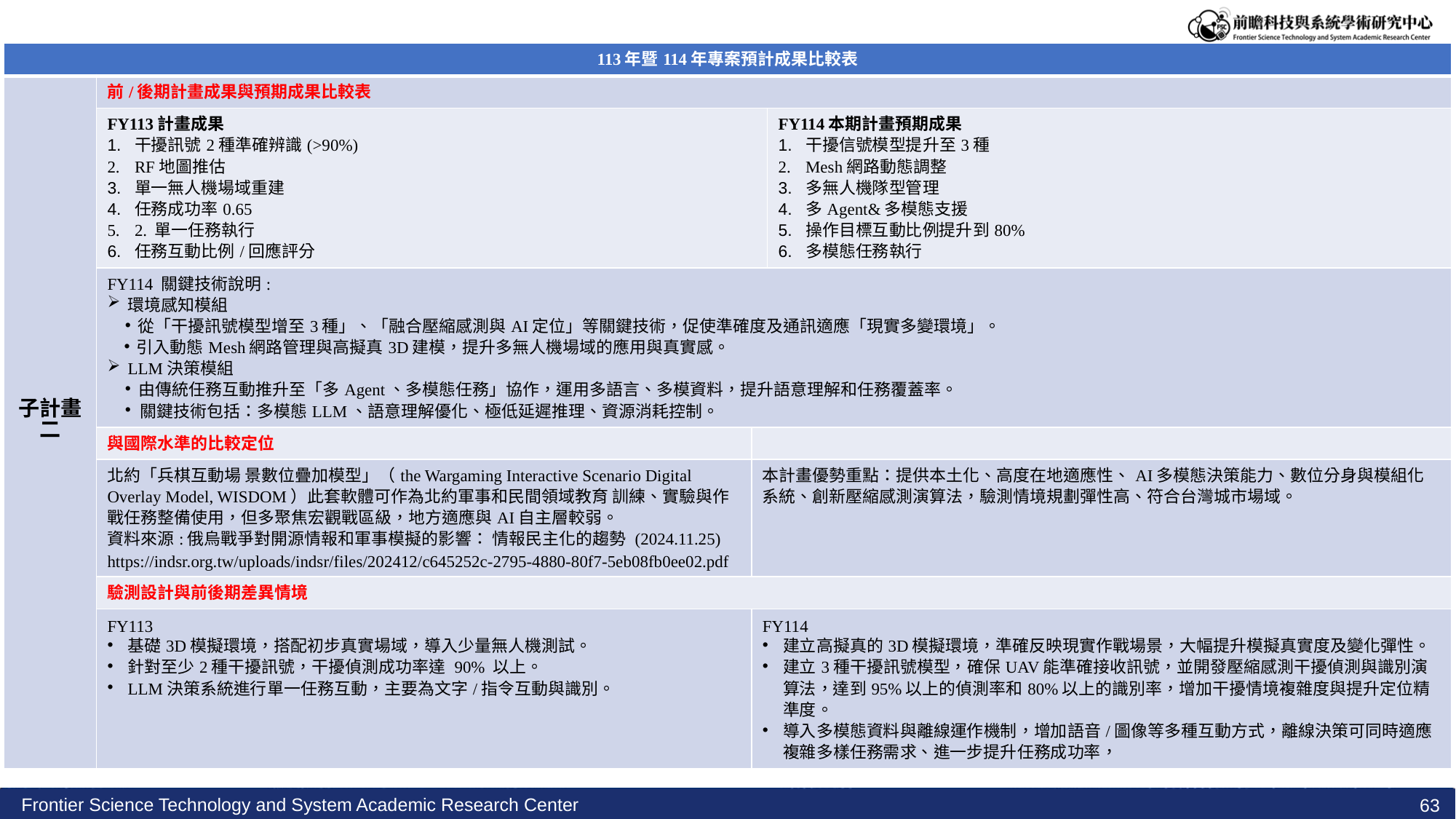

| 113年暨114年專案預計成果比較表 |  |  |  |
| --- | --- | --- | --- |
| 子計畫二 | 前/後期計畫成果與預期成果比較表 |  | FY114超視距專案 |
|  | FY113計畫成果 干擾訊號2種準確辨識(>90%) RF地圖推估 單一無人機場域重建 任務成功率0.65 2. 單一任務執行 任務互動比例/回應評分 |  | FY114本期計畫預期成果 干擾信號模型提升至3種 Mesh網路動態調整 多無人機隊型管理 多Agent&多模態支援 操作目標互動比例提升到80% 多模態任務執行 |
|  | FY114 關鍵技術說明: 環境感知模組 從「干擾訊號模型增至3種」、「融合壓縮感測與AI定位」等關鍵技術，促使準確度及通訊適應「現實多變環境」。 引入動態Mesh網路管理與高擬真3D建模，提升多無人機場域的應用與真實感。 LLM決策模組 由傳統任務互動推升至「多Agent、多模態任務」協作，運用多語言、多模資料，提升語意理解和任務覆蓋率。 關鍵技術包括：多模態LLM、語意理解優化、極低延遲推理、資源消耗控制。 |  |  |
|  | 與國際水準的比較定位 |  |  |
|  | 北約「兵棋互動場 景數位疊加模型」（the Wargaming Interactive Scenario Digital Overlay Model, WISDOM）此套軟體可作為北約軍事和民間領域教育 訓練、實驗與作戰任務整備使用，但多聚焦宏觀戰區級，地方適應與AI自主層較弱。 資料來源:俄烏戰爭對開源情報和軍事模擬的影響： 情報民主化的趨勢 (2024.11.25) https://indsr.org.tw/uploads/indsr/files/202412/c645252c-2795-4880-80f7-5eb08fb0ee02.pdf | 本計畫優勢重點：提供本土化、高度在地適應性、AI多模態決策能力、數位分身與模組化系統、創新壓縮感測演算法，驗測情境規劃彈性高、符合台灣城市場域。 | 本計畫優勢重點：提供本土化、高度在地適應性、AI多模態決策能力、數位分身與模組化系統、創新壓縮感測演算法，驗測情境規劃彈性高、符合台灣城市場域。 |
|  | 驗測設計與前後期差異情境 |  |  |
|  | FY113 基礎3D模擬環境，搭配初步真實場域，導入少量無人機測試。 針對至少2種干擾訊號，干擾偵測成功率達 90% 以上。 LLM決策系統進行單一任務互動，主要為文字/指令互動與識別。 | FY114 建立高擬真的3D模擬環境，準確反映現實作戰場景，大幅提升模擬真實度及變化彈性。 建立3種干擾訊號模型，確保UAV能準確接收訊號，並開發壓縮感測干擾偵測與識別演算法，達到95%以上的偵測率和80%以上的識別率，增加干擾情境複雜度與提升定位精準度。 導入多模態資料與離線運作機制，增加語音/圖像等多種互動方式，離線決策可同時適應複雜多樣任務需求、進一步提升任務成功率， | FY114 建立高擬真的3D模擬環境，準確反映現實作戰場景，大幅提升模擬真實度及變化彈性。 建立3種干擾訊號模型，確保UAV能準確接收訊號，並開發壓縮感測干擾偵測與識別演算法，達到95%以上的偵測率和80%以上的識別率，增加干擾情境複雜度與提升定位精準度。 導入多模態資料與離線運作機制，增加語音/圖像等多種互動方式，離線決策可同時適應複雜多樣任務需求、進一步提升任務成功率， |